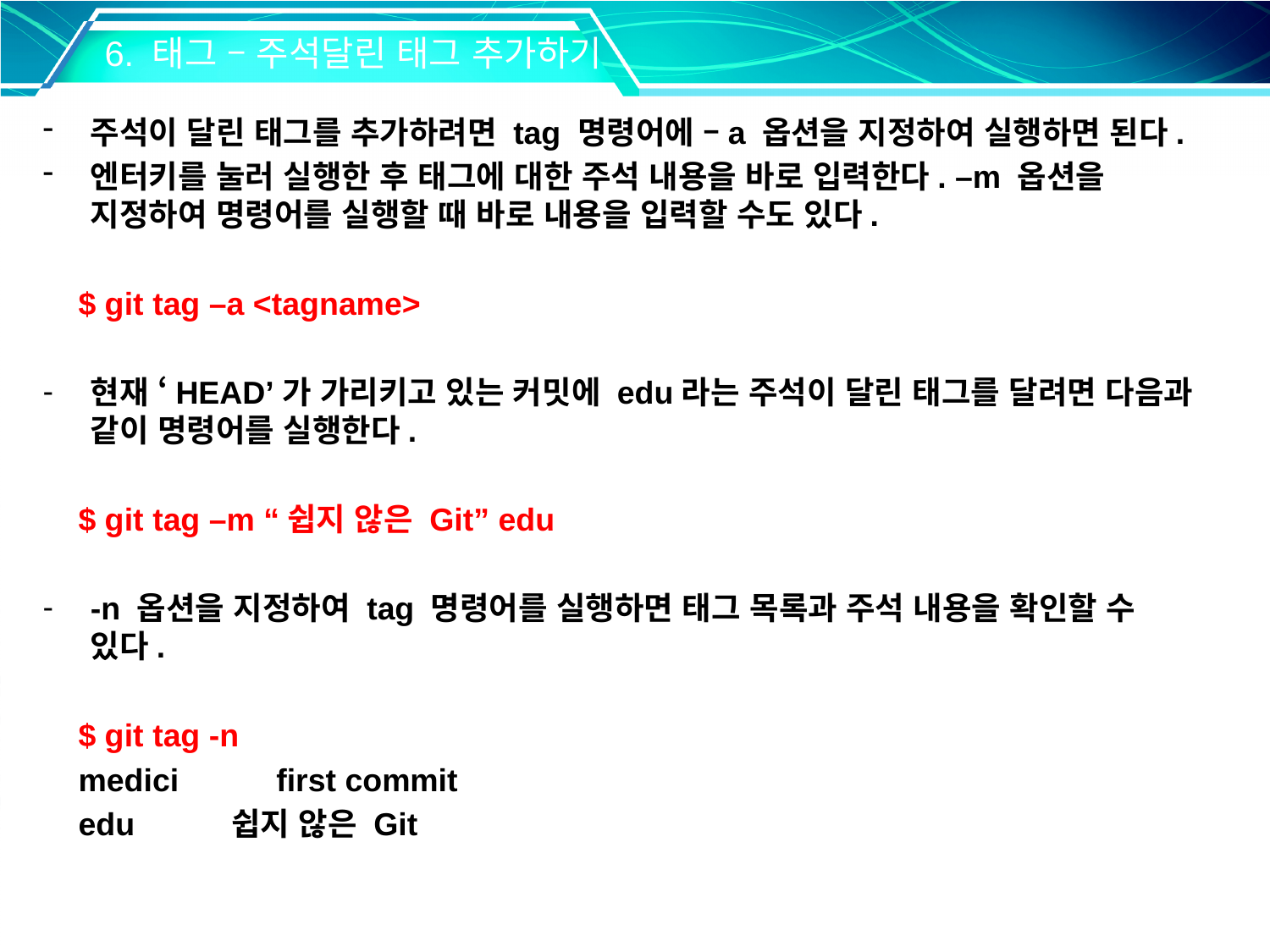

6. 태그 – 주석달린 태그 추가하기
주석이 달린 태그를 추가하려면 tag 명령어에 –a 옵션을 지정하여 실행하면 된다.
엔터키를 눌러 실행한 후 태그에 대한 주석 내용을 바로 입력한다. –m 옵션을 지정하여 명령어를 실행할 때 바로 내용을 입력할 수도 있다.

    $ git tag –a <tagname>

현재 ‘HEAD’가 가리키고 있는 커밋에 edu라는 주석이 달린 태그를 달려면 다음과 같이 명령어를 실행한다.

    $ git tag –m “쉽지 않은 Git” edu

-n 옵션을 지정하여 tag 명령어를 실행하면 태그 목록과 주석 내용을 확인할 수 있다.

    $ git tag -n
    medici           first commit
    edu          쉽지 않은 Git